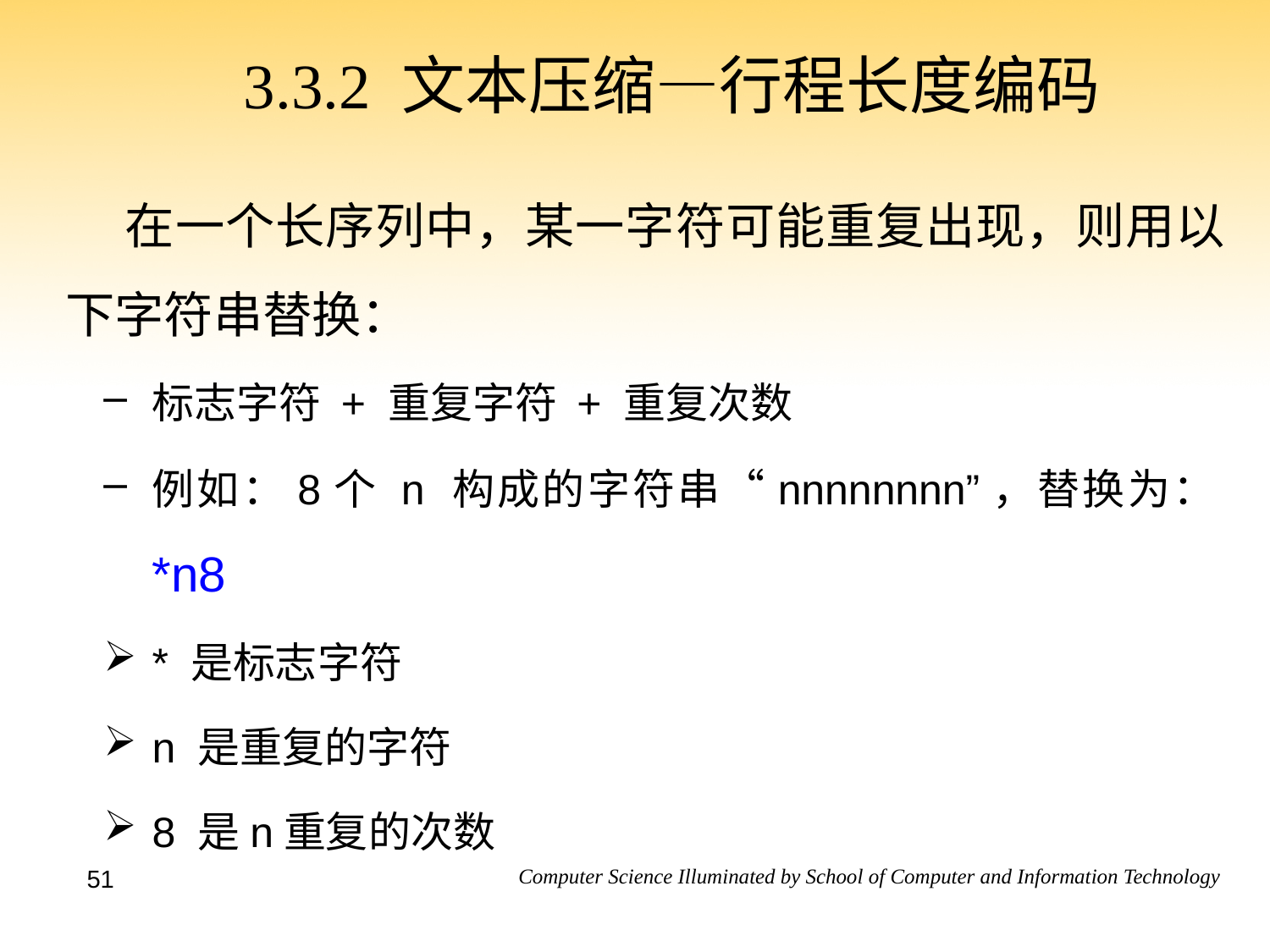

# 3.3.2 文本压缩—行程长度编码
    在一个长序列中，某一字符可能重复出现，则用以下字符串替换：
标志字符 + 重复字符 + 重复次数
例如：8个 n 构成的字符串“nnnnnnnn”，替换为：*n8
* 是标志字符
n 是重复的字符
8 是n重复的次数
51